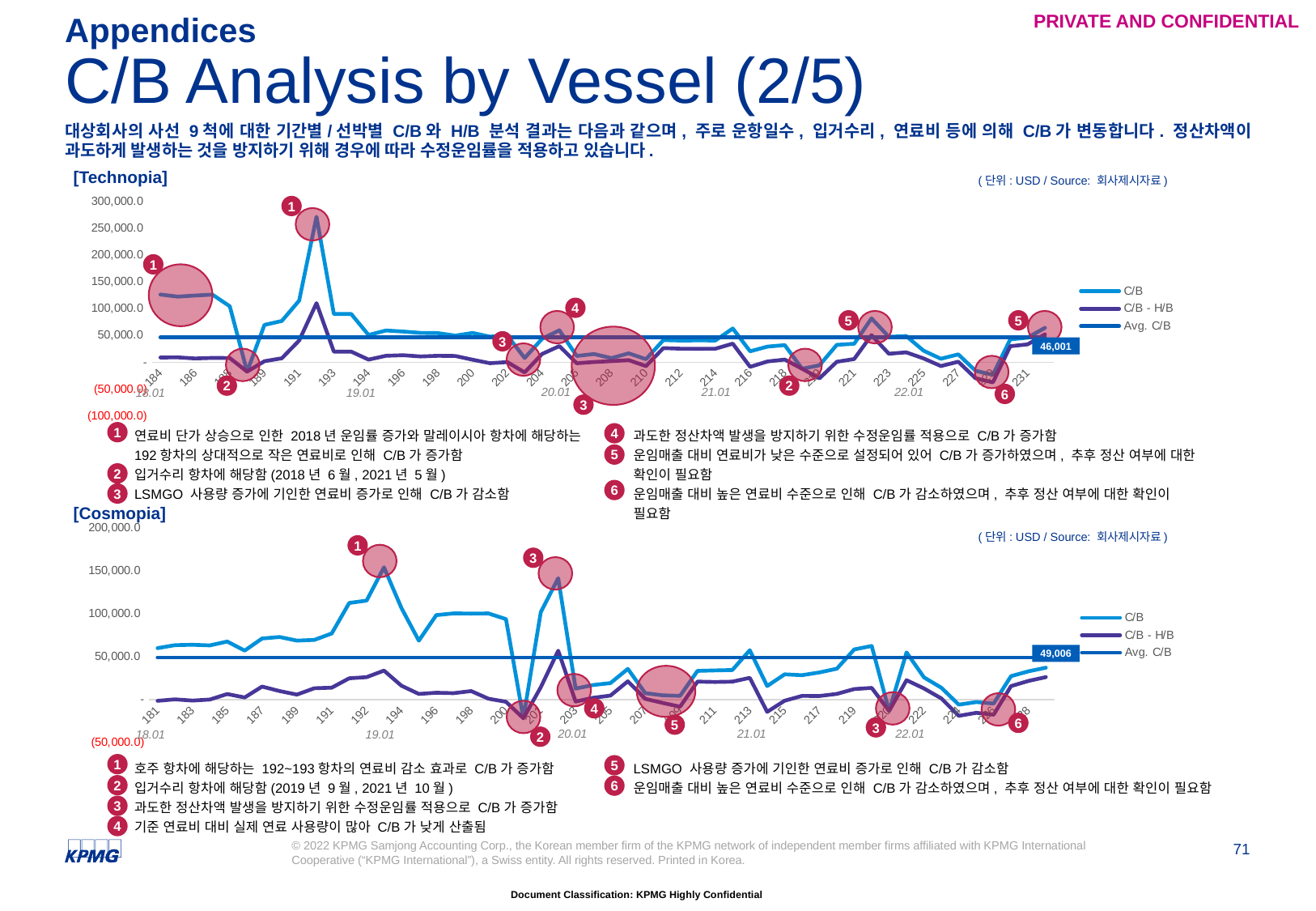

Appendices
# C/B Analysis by Vessel (2/5)
대상회사의 사선 9척에 대한 기간별/선박별 C/B와 H/B 분석 결과는 다음과 같으며, 주로 운항일수, 입거수리, 연료비 등에 의해 C/B가 변동합니다. 정산차액이 과도하게 발생하는 것을 방지하기 위해 경우에 따라 수정운임률을 적용하고 있습니다.

[Technopia]
(단위: USD / Source: 회사제시자료)

### Chart

| Category | C/B | C/B - H/B | Avg. C/B |
|---|---|---|---|
| 184 | 126303.1278125 | 8782.130312499998 | 46001.34236292298 |
| 185 | 122319.96909090909 | 9019.465151515149 | 46001.34236292298 |
| 186 | 124342.8728125 | 6987.418437500004 | 46001.34236292298 |
| 187 | 126068.7325 | 8064.4493749999965 | 46001.34236292298 |
| 188 | 104303.95025641026 | 7792.882564102561 | 46001.34236292298 |
| 188 | -17545.901923076923 | -17545.901923076923 | 46001.34236292298 |
| 189 | 69523.34787878788 | 1850.0360606060713 | 46001.34236292298 |
| 190 | 76862.9471875 | 7348.733437500006 | 46001.34236292298 |
| 191 | 114968.162 | 40407.29933333333 | 46001.34236292298 |
| 192 | 271256.745 | 110200.0942857143 | 46001.34236292298 |
| 193 | 89899.8546875 | 19713.461250000008 | 46001.34236292298 |
| 193 | 89899.8546875 | 19713.461250000008 | 46001.34236292298 |
| 194 | 50695.96306400298 | 4772.6222455398965 | 46001.34236292298 |
| 195 | 59102.85967741935 | 11938.648064516121 | 46001.34236292298 |
| 196 | 57179.33151515151 | 13060.73848484848 | 46001.34236292298 |
| 197 | 54633.36303030303 | 10656.706363636367 | 46001.34236292298 |
| 198 | 54229.46617647059 | 11952.55470588235 | 46001.34236292298 |
| 199 | 49607.923421052634 | 11615.535789473688 | 46001.34236292298 |
| 200 | 54608.43303030303 | 4665.912727272727 | 46001.34236292298 |
| 201 | 47648.39787878787 | -1880.6433333333407 | 46001.34236292298 |
| 202 | 49906.33575757576 | 220.0572727272811 | 46001.34236292298 |
| 203 | 7759.155294117648 | -19002.007352941175 | 46001.34236292298 |
| 204 | 43499.360625 | 15210.4490625 | 46001.34236292298 |
| 205 | 59540.79866666666 | 30071.114333333328 | 46001.34236292298 |
| 206 | 11644.186 | -1965.724571428571 | 46001.34236292298 |
| 207 | 15247.17 | 368.3199999999997 | 46001.34236292298 |
| 208 | 7563.449024390244 | 1922.6715853658534 | 46001.34236292298 |
| 209 | 16549.4572972973 | 3858.2491891891914 | 46001.34236292298 |
| 210 | 5632.49972972973 | -7186.886216216218 | 46001.34236292298 |
| 211 | 41175.889375 | 26329.486249999998 | 46001.34236292298 |
| 212 | 40388.9346875 | 25134.239374999997 | 46001.34236292298 |
| 213 | 40630.48 | 25051.0409375 | 46001.34236292298 |
| 214 | 40463.29606060606 | 25106.02636363636 | 46001.34236292298 |
| 215 | 62874.56424242425 | 34634.77454545455 | 46001.34236292298 |
| 216 | 20366.7846875 | -8627.743750000001 | 46001.34236292298 |
| 217 | 29086.184242424242 | 1340.9193939393954 | 46001.34236292298 |
| 218 | 31793.417352941175 | 4898.761176470583 | 46001.34236292298 |
| 218 | -12246.695 | -12246.695 | 46001.34236292298 |
| 219 | -5777.2816216216215 | -30156.69486486487 | 46001.34236292298 |
| 220 | 32404.9903030303 | 842.0918181818124 | 46001.34236292298 |
| 221 | 34408.53944444444 | 5885.962499999994 | 46001.34236292298 |
| 222 | 81717.96818181819 | 50364.1093939394 | 46001.34236292298 |
| 223 | 47279.465454545454 | 15826.864545454548 | 46001.34236292298 |
| 224 | 48739.83470588235 | 18345.834999999995 | 46001.34236292298 |
| 225 | 21532.6275 | 7032.741562499999 | 46001.34236292298 |
| 226 | 6376.697647058823 | -7203.204705882354 | 46001.34236292298 |
| 227 | 14605.70705882353 | 928.3144117647062 | 46001.34236292298 |
| 228 | -16011.9771875 | -29997.494687500002 | 46001.34236292298 |
| 229 | -23432.0990625 | -37572.9003125 | 46001.34236292298 |
| 230 | 42658.79323529411 | 29773.617647058818 | 46001.34236292298 |
| 231 | 45782.576 | 33265.41285714286 | 46001.34236292298 |
| 232 | 64074.492058823525 | 51894.14029411764 | 46001.34236292298 |
1

1

4
5
5

3
46,001

2
2
6
20.01
21.01
22.01
18.01
19.01
3
연료비 단가 상승으로 인한 2018년 운임률 증가와 말레이시아 항차에 해당하는 192항차의 상대적으로 작은 연료비로 인해 C/B가 증가함
입거수리 항차에 해당함(2018년 6월, 2021년 5월)
LSMGO 사용량 증가에 기인한 연료비 증가로 인해 C/B가 감소함
과도한 정산차액 발생을 방지하기 위한 수정운임률 적용으로 C/B가 증가함
운임매출 대비 연료비가 낮은 수준으로 설정되어 있어 C/B가 증가하였으며, 추후 정산 여부에 대한 확인이 필요함
운임매출 대비 높은 연료비 수준으로 인해 C/B가 감소하였으며, 추후 정산 여부에 대한 확인이 필요함
1
4
5
2
6
3
[Cosmopia]

### Chart

| Category | C/B | C/B - H/B | Avg. C/B |
|---|---|---|---|
| 181 | 59930.85515151515 | -1472.2672727272802 | 49005.978141708234 |
| 182 | 63365.5015625 | 232.68156250000175 | 49005.978141708234 |
| 183 | 63823.50967741936 | -1184.493225806451 | 49005.978141708234 |
| 184 | 63088.60375 | 2.952187499999127 | 49005.978141708234 |
| 185 | 67627.04848484849 | 6400.517878787883 | 49005.978141708234 |
| 186 | 57043.59594594594 | 2440.663243243238 | 49005.978141708234 |
| 187 | 71136.82888888888 | 15123.395833333321 | 49005.978141708234 |
| 188 | 72911.955 | 9960.340625000004 | 49005.978141708234 |
| 189 | 68665.1190625 | 5774.458125000005 | 49005.978141708234 |
| 190 | 69487.645 | 13172.195833333339 | 49005.978141708234 |
| 191 | 77098.8390625 | 13848.104687500003 | 49005.978141708234 |
| 192 | 112604.3904347826 | 24762.446086956523 | 49005.978141708234 |
| 192 | 115371.84397790056 | 26073.95580110498 | 49005.978141708234 |
| 193 | 154127.719919481 | 33724.54406437841 | 49005.978141708234 |
| 194 | 106738.29909090909 | 16145.755454545448 | 49005.978141708234 |
| 195 | 68631.17895833333 | 6547.176249999997 | 49005.978141708234 |
| 196 | 98417.9212121212 | 7919.158787878769 | 49005.978141708234 |
| 197 | 100423.393125 | 7448.9649999999965 | 49005.978141708234 |
| 198 | 100257.72545454545 | 9859.909999999989 | 49005.978141708234 |
| 199 | 100365.0678125 | 965.7493749999994 | 49005.978141708234 |
| 200 | 93790.54666666666 | -2629.088181818195 | 49005.978141708234 |
| 200 | -21768.63 | -21768.63 | 49005.978141708234 |
| 201 | 101815.739375 | 14311.169687500005 | 49005.978141708234 |
| 202 | 141466.47967741935 | 56943.78612903226 | 49005.978141708234 |
| 203 | 12770.1834375 | -2341.9571875 | 49005.978141708234 |
| 204 | 16892.24125 | 2016.2693749999999 | 49005.978141708234 |
| 205 | 19188.6596875 | 4649.7034375 | 49005.978141708234 |
| 206 | 35730.26142857143 | 21235.919285714284 | 49005.978141708234 |
| 207 | 7416.412580645161 | 843.1477419354842 | 49005.978141708234 |
| 208 | 4935.203617021277 | -3930.833617021276 | 49005.978141708234 |
| 209 | 4311.595454545454 | -8355.963636363638 | 49005.978141708234 |
| 210 | 33394.974411764706 | 20888.39029411765 | 49005.978141708234 |
| 211 | 33982.71875 | 20450.38625 | 49005.978141708234 |
| 212 | 34390.313030303034 | 20869.963030303035 | 49005.978141708234 |
| 213 | 57459.51125 | 25302.820625000004 | 49005.978141708234 |
| 214 | 15711.801470588236 | -14370.506176470588 | 49005.978141708234 |
| 215 | 29406.848181818183 | -1353.742121212119 | 49005.978141708234 |
| 216 | 28396.384047619045 | 4253.2216666666645 | 49005.978141708234 |
| 217 | 31594.980540540542 | 4119.551081081081 | 49005.978141708234 |
| 218 | 35973.76558823529 | 6589.430882352939 | 49005.978141708234 |
| 219 | 58397.04735294118 | 12193.895882352954 | 49005.978141708234 |
| 220 | 62412.0009375 | 13554.695625 | 49005.978141708234 |
| 220 | -13319.422666666667 | -13319.422666666667 | 49005.978141708234 |
| 221 | 54934.37645833333 | 22591.6 | 49005.978141708234 |
| 222 | 25878.890303030304 | 12968.410000000002 | 49005.978141708234 |
| 223 | 13753.456764705883 | 1276.6511764705883 | 49005.978141708234 |
| 224 | -5949.285 | -19003.94375 | 49005.978141708234 |
| 225 | -2964.319696969697 | -15449.795757575757 | 49005.978141708234 |
| 226 | -4636.838125 | -17612.614687499998 | 49005.978141708234 |
| 227 | 27289.183999999997 | 15679.318857142855 | 49005.978141708234 |
| 228 | 32886.65861111111 | 21677.875277777777 | 49005.978141708234 |
| 229 | 37125.29314285715 | 26164.55542857143 | 49005.978141708234 |
(단위: USD / Source: 회사제시자료)
1

3

49,006

4

6
5
3
20.01
21.01
22.01
18.01
19.01
2
호주 항차에 해당하는 192~193항차의 연료비 감소 효과로 C/B가 증가함
입거수리 항차에 해당함(2019년 9월, 2021년 10월)
과도한 정산차액 발생을 방지하기 위한 수정운임률 적용으로 C/B가 증가함
기준 연료비 대비 실제 연료 사용량이 많아 C/B가 낮게 산출됨
LSMGO 사용량 증가에 기인한 연료비 증가로 인해 C/B가 감소함
운임매출 대비 높은 연료비 수준으로 인해 C/B가 감소하였으며, 추후 정산 여부에 대한 확인이 필요함
1
5
2
6
3
4